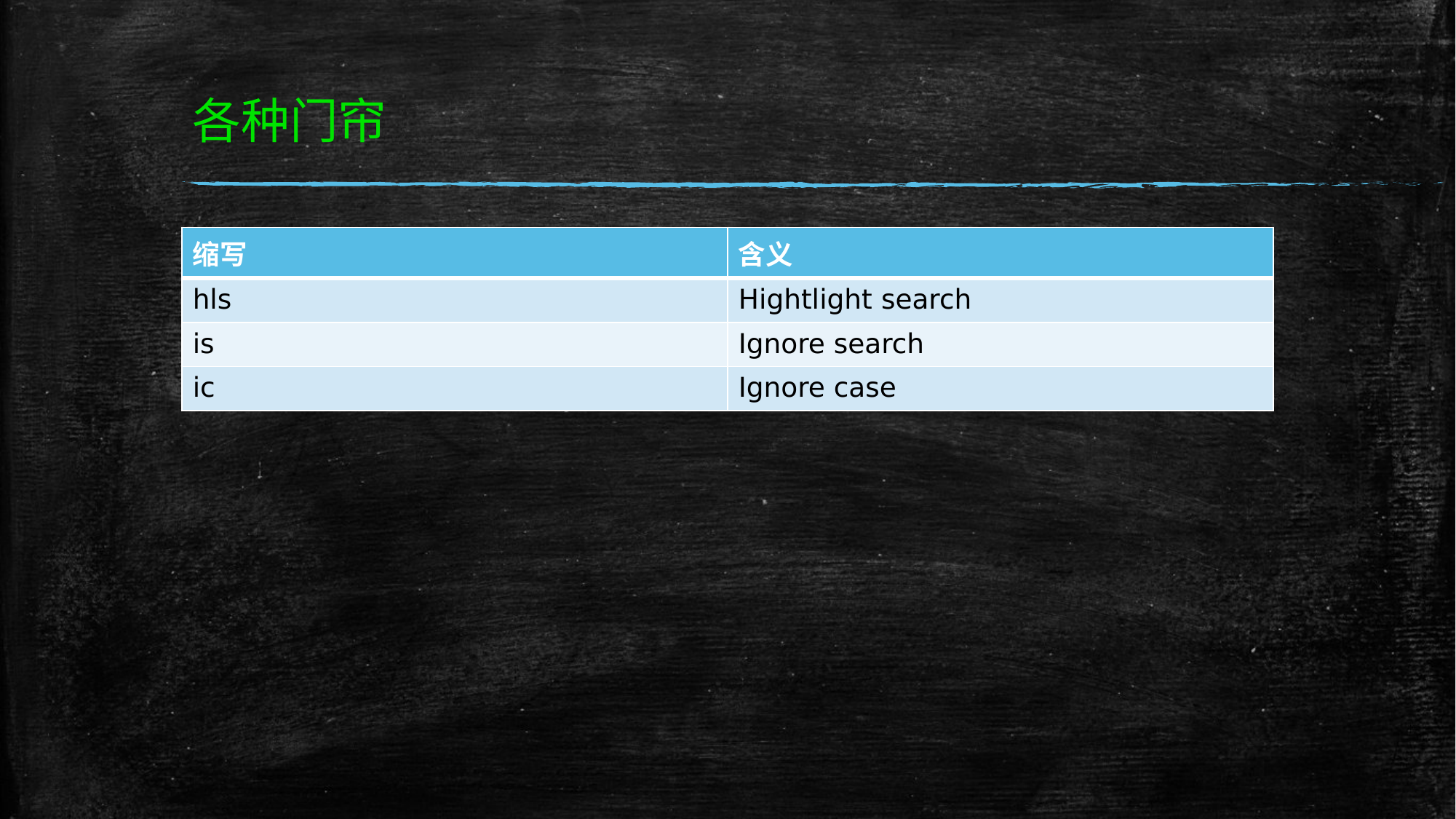

# 各种门帘
| 缩写 | 含义 |
| --- | --- |
| hls | Hightlight search |
| is | Ignore search |
| ic | Ignore case |